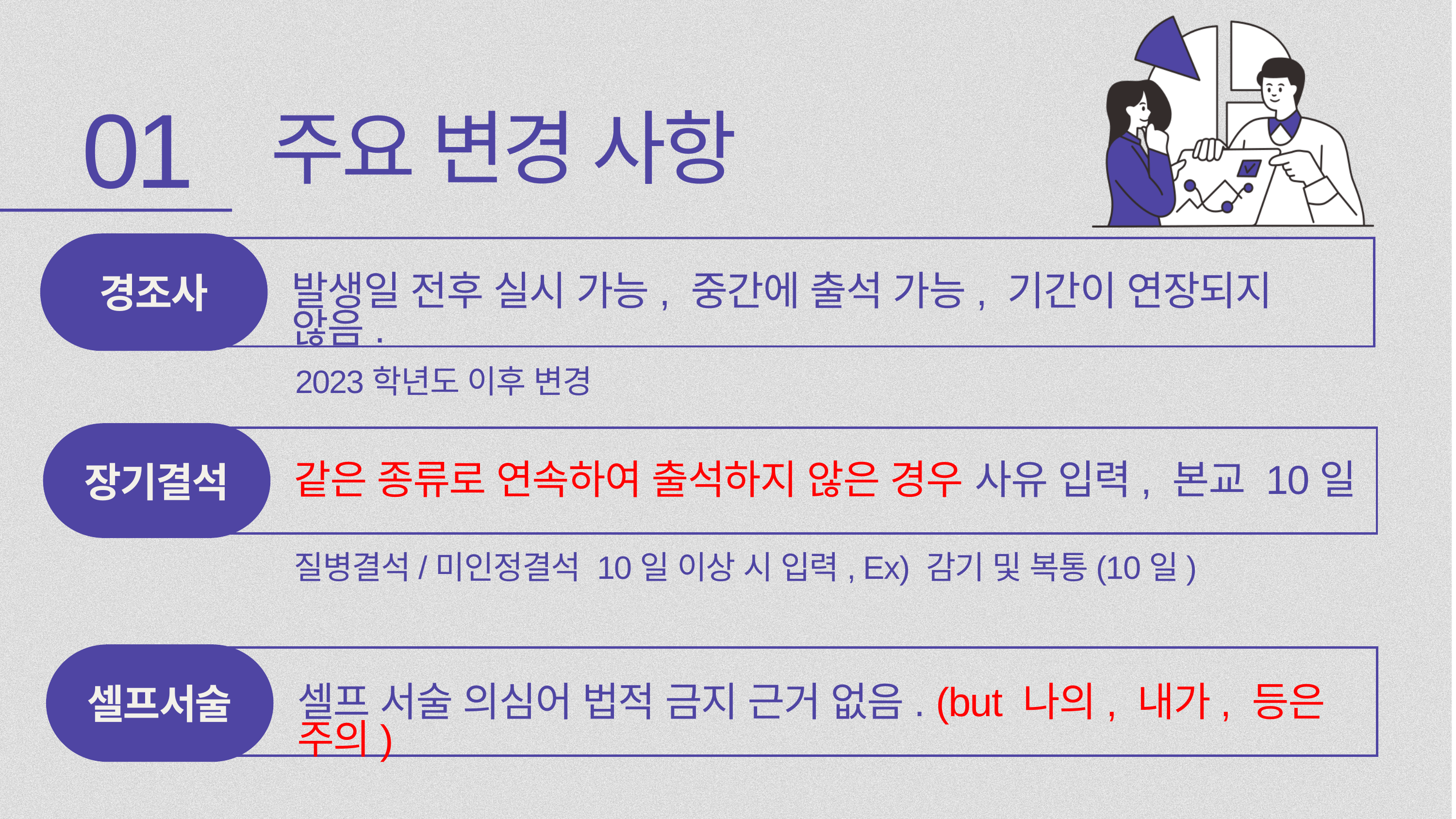

01
주요 변경 사항

경조사
발생일 전후 실시 가능, 중간에 출석 가능, 기간이 연장되지 않음.
2023학년도 이후 변경

장기결석
같은 종류로 연속하여 출석하지 않은 경우 사유 입력, 본교 10일
질병결석/미인정결석 10일 이상 시 입력, Ex) 감기 및 복통(10일)

셀프서술
셀프 서술 의심어 법적 금지 근거 없음. (but 나의, 내가, 등은 주의)